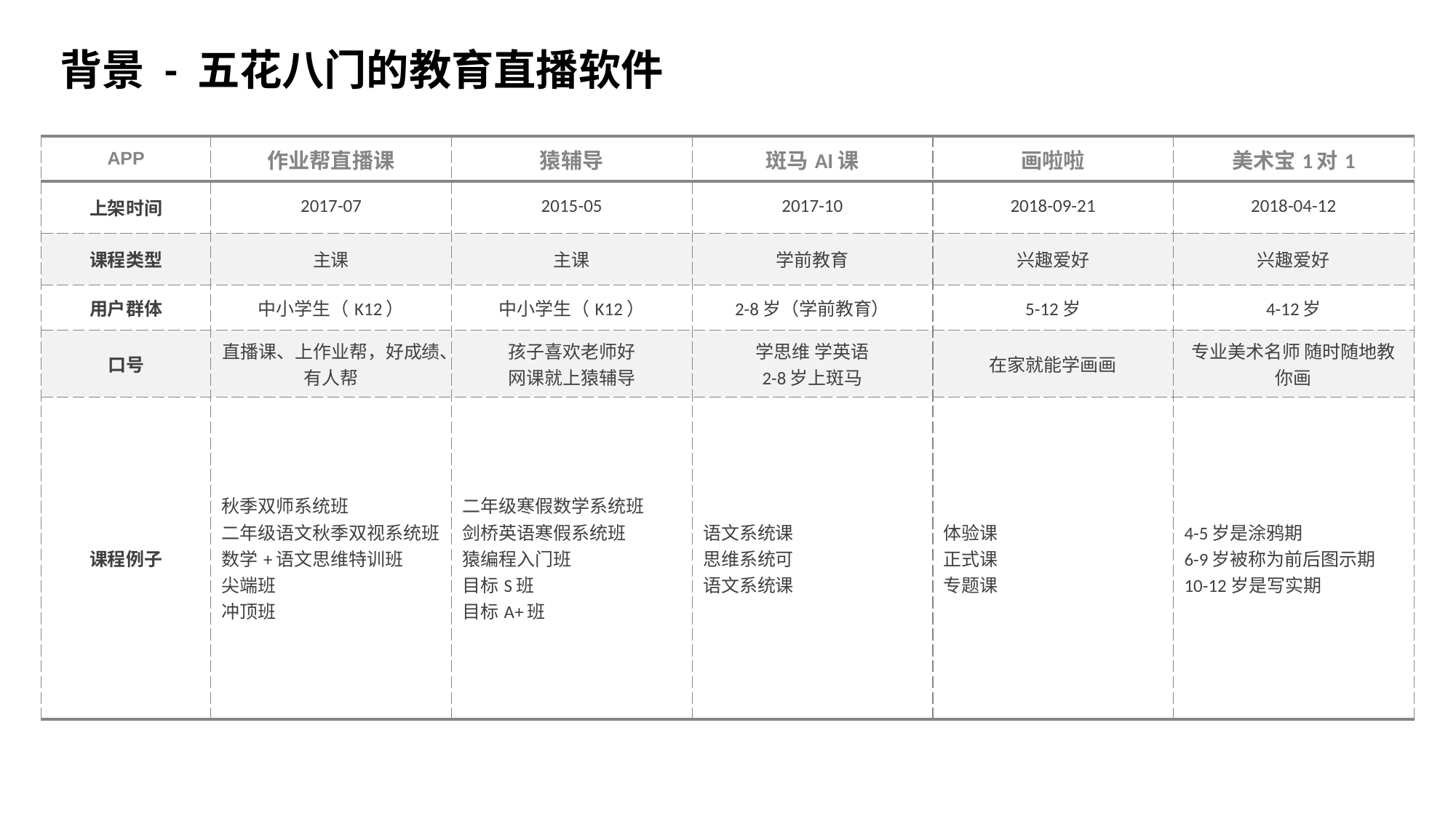

背景 - 五花八门的教育直播软件
| APP | 作业帮直播课 | 猿辅导 | 斑马AI课 | 画啦啦 | 美术宝1对1 |
| --- | --- | --- | --- | --- | --- |
| 上架时间 | 2017-07 | 2015-05 | 2017-10 | 2018-09-21 | 2018-04-12 |
| 课程类型 | 主课 | 主课 | 学前教育 | 兴趣爱好 | 兴趣爱好 |
| 用户群体 | 中小学生（K12） | 中小学生（K12） | 2-8岁（学前教育） | 5-12岁 | 4-12岁 |
| 口号 | 直播课、上作业帮，好成绩、有人帮 | 孩子喜欢老师好 网课就上猿辅导 | 学思维 学英语 2-8岁上斑马 | 在家就能学画画 | 专业美术名师 随时随地教你画 |
| 课程例子 | 秋季双师系统班 二年级语文秋季双视系统班 数学+语文思维特训班 尖端班 冲顶班 | 二年级寒假数学系统班 剑桥英语寒假系统班 猿编程入门班 目标S班 目标A+班 | 语文系统课 思维系统可 语文系统课 | 体验课 正式课 专题课 | 4-5岁是涂鸦期 6-9岁被称为前后图示期 10-12岁是写实期 |